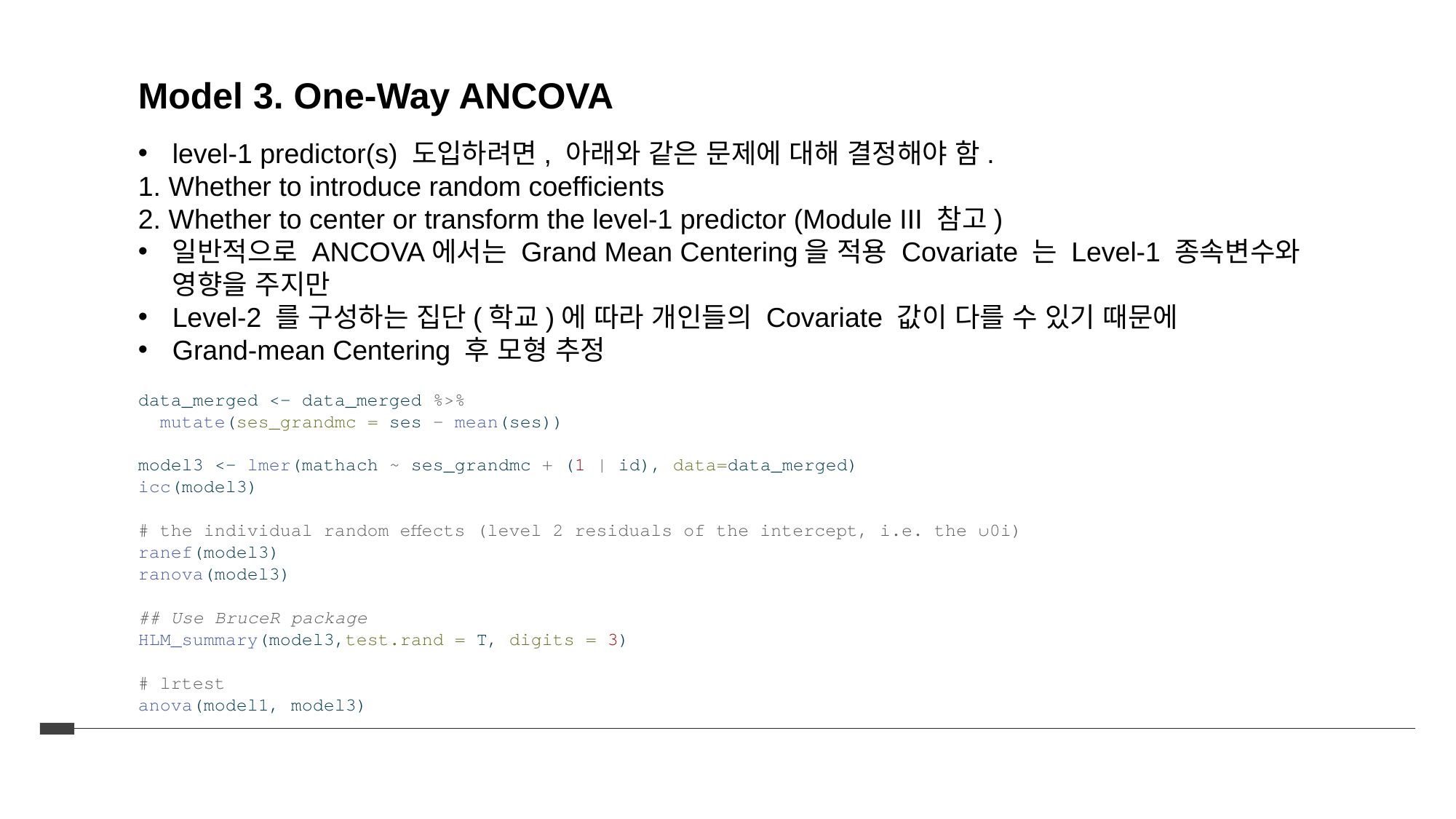

Model 3. One-Way ANCOVA

level-1 predictor(s) 도입하려면, 아래와 같은 문제에 대해 결정해야 함.
1. Whether to introduce random coefficients
2. Whether to center or transform the level-1 predictor (Module III 참고)
일반적으로 ANCOVA에서는 Grand Mean Centering을 적용 Covariate 는 Level-1 종속변수와 영향을 주지만
Level-2 를 구성하는 집단(학교)에 따라 개인들의 Covariate 값이 다를 수 있기 때문에
Grand-mean Centering 후 모형 추정

data_merged <- data_merged %>%
  mutate(ses_grandmc = ses - mean(ses))
model3 <- lmer(mathach ~ ses_grandmc + (1 | id), data=data_merged)
icc(model3)
# the individual random effects (level 2 residuals of the intercept, i.e. the υ0i)
ranef(model3)
ranova(model3)
## Use BruceR package
HLM_summary(model3,test.rand = T, digits = 3)
# lrtest
anova(model1, model3)